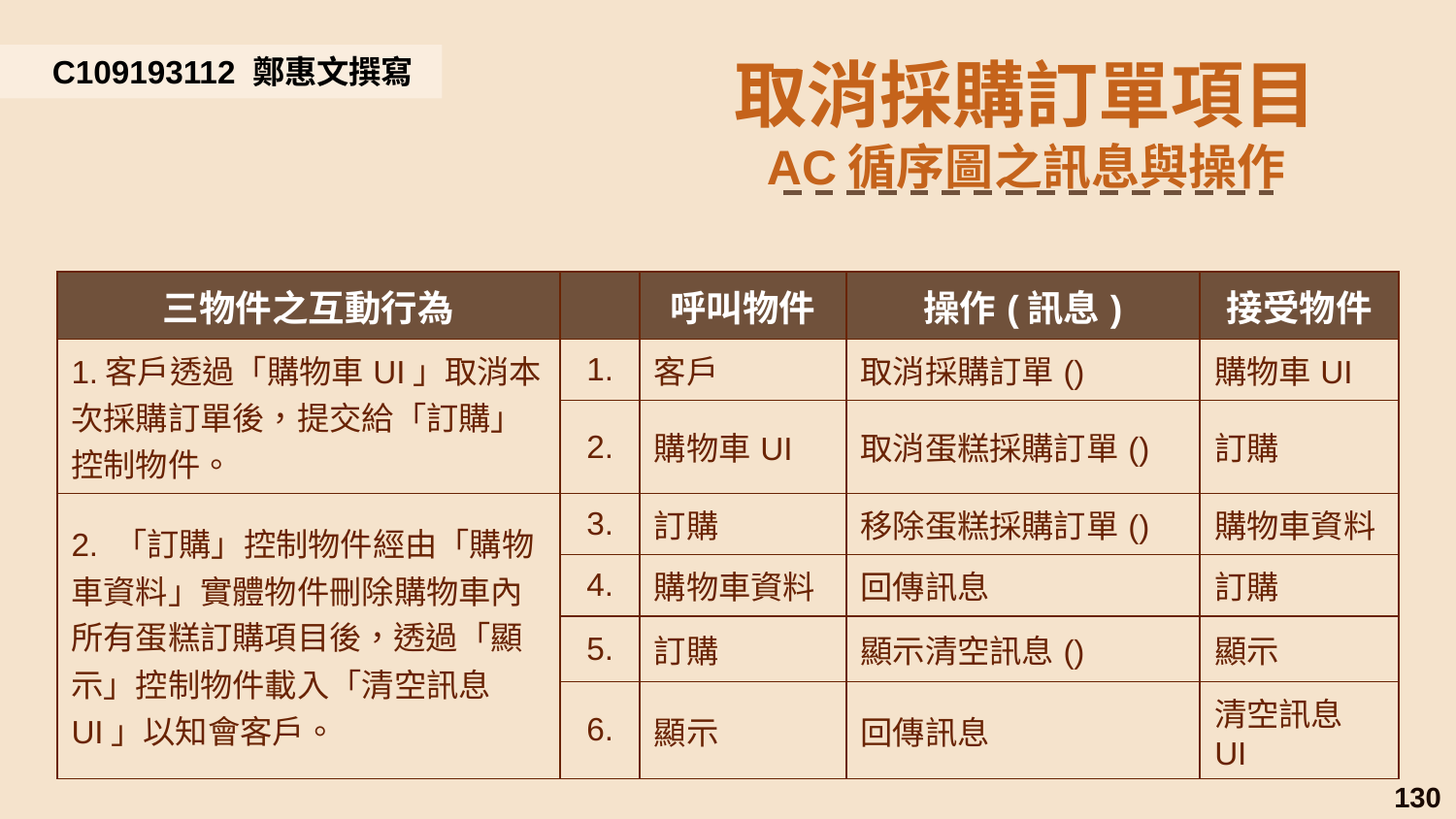

取消採購訂單項目
AC循序圖之訊息與操作

C109193112 鄭惠文撰寫
| 三物件之互動行為 |  | 呼叫物件 | 操作(訊息) | 接受物件 |
| --- | --- | --- | --- | --- |
| 1.客戶透過「購物車UI」取消本次採購訂單後，提交給「訂購」控制物件。 | 1. | 客戶 | 取消採購訂單() | 購物車UI |
|  | 2. | 購物車UI | 取消蛋糕採購訂單() | 訂購 |
| 2. 「訂購」控制物件經由「購物車資料」實體物件刪除購物車內所有蛋糕訂購項目後，透過「顯示」控制物件載入「清空訊息UI」以知會客戶。 | 3. | 訂購 | 移除蛋糕採購訂單() | 購物車資料 |
|  | 4. | 購物車資料 | 回傳訊息 | 訂購 |
|  | 5. | 訂購 | 顯示清空訊息() | 顯示 |
|  | 6. | 顯示 | 回傳訊息 | 清空訊息UI |
130